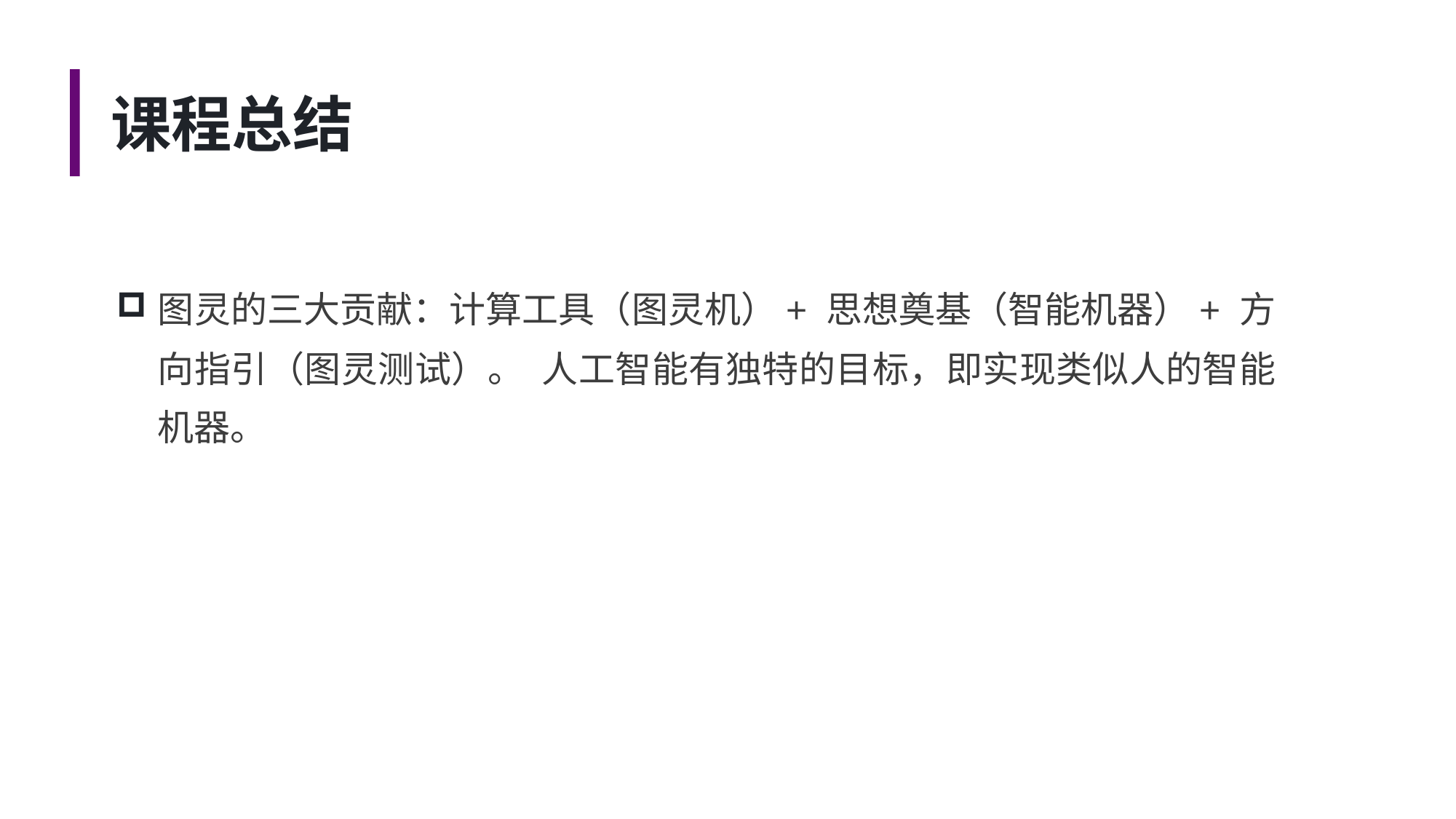

# 课程总结
图灵的三大贡献：计算工具（图灵机）+ 思想奠基（智能机器）+ 方向指引（图灵测试）。  人工智能有独特的目标，即实现类似人的智能机器。